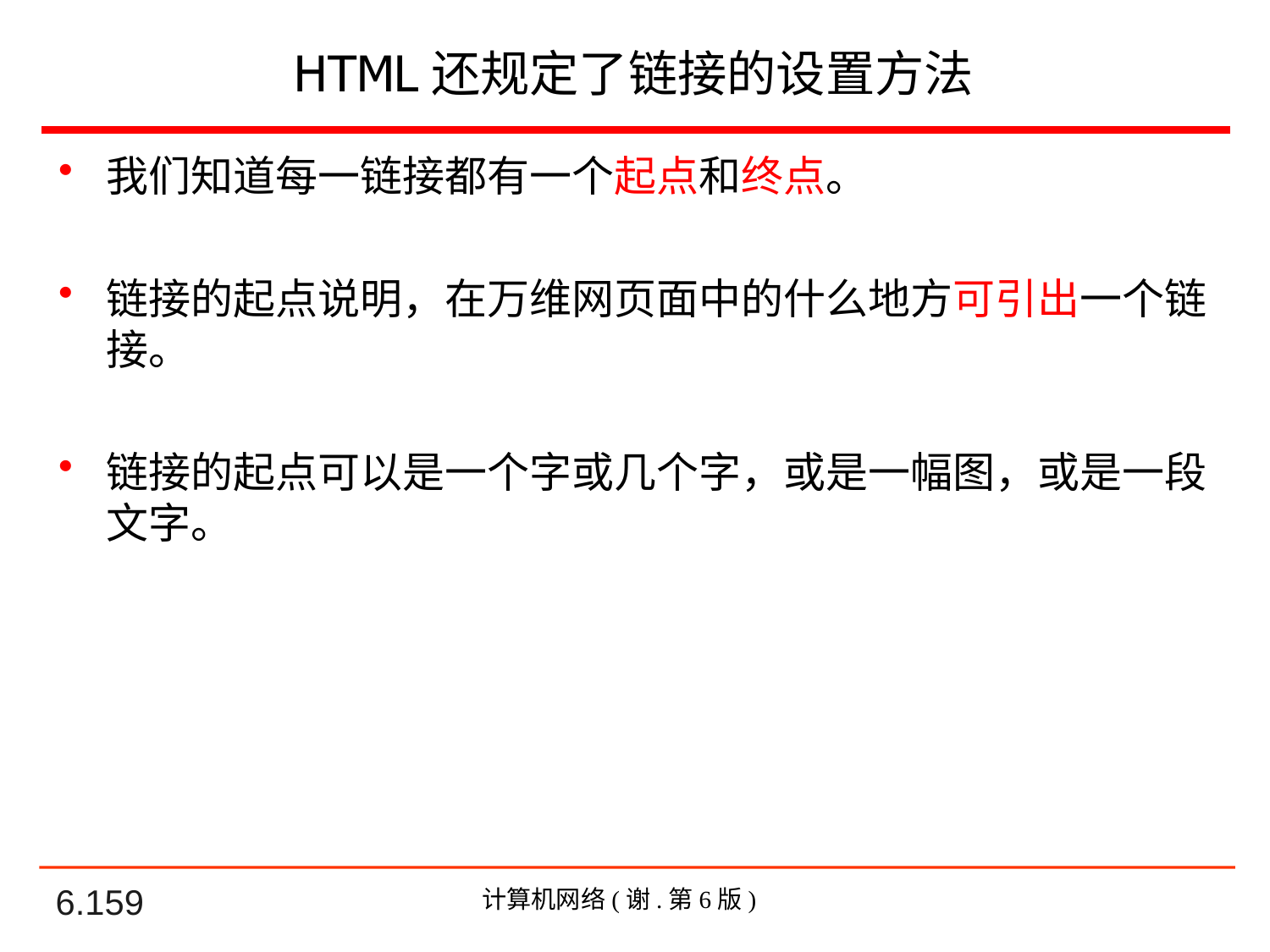

# HTML还规定了链接的设置方法
我们知道每一链接都有一个起点和终点。

链接的起点说明，在万维网页面中的什么地方可引出一个链接。

链接的起点可以是一个字或几个字，或是一幅图，或是一段文字。